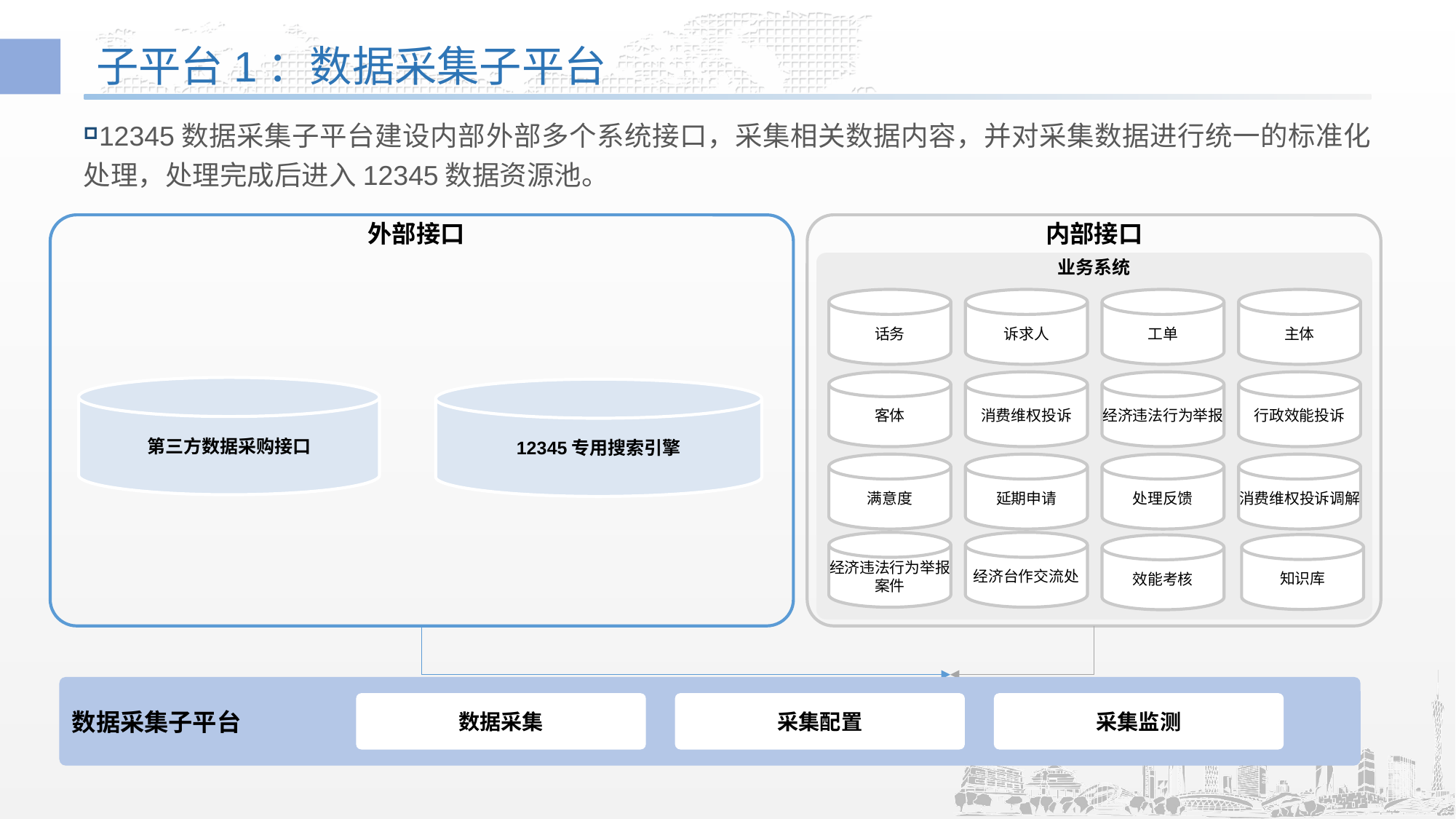

# 子平台1：数据采集子平台
12345数据采集子平台建设内部外部多个系统接口，采集相关数据内容，并对采集数据进行统一的标准化处理，处理完成后进入12345数据资源池。
外部接口
内部接口

业务系统
话务
诉求人
工单
主体
客体
消费维权投诉
经济违法行为举报
行政效能投诉
满意度
延期申请
处理反馈
消费维权投诉调解
经济违法行为举报案件
经济台作交流处
效能考核
第三方数据采购接口
12345专用搜索引擎
知识库
数据采集子平台
数据采集
采集配置
采集监测